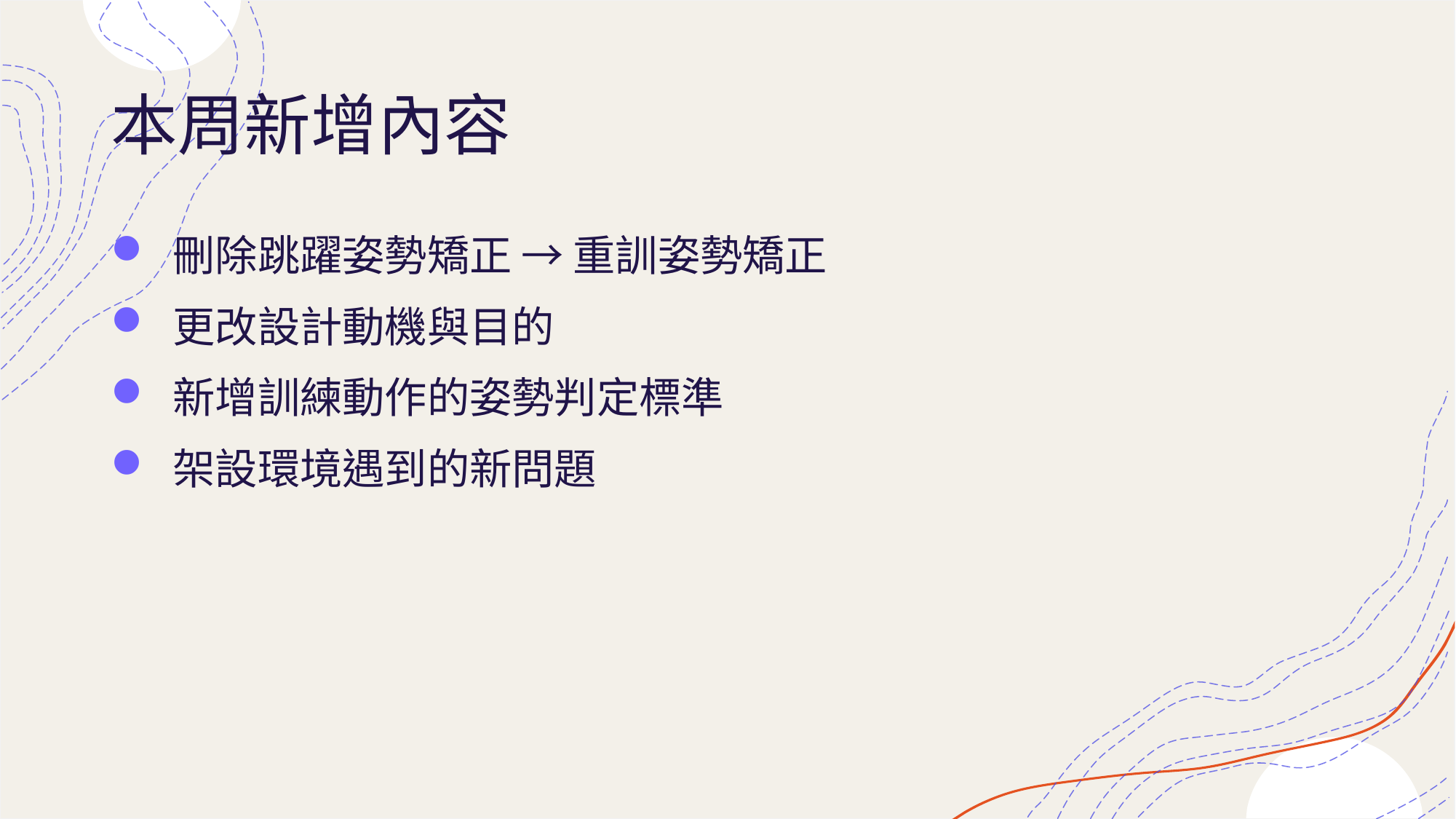

# 本周新增內容
 刪除跳躍姿勢矯正 → 重訓姿勢矯正
 更改設計動機與目的
 新增訓練動作的姿勢判定標準
 架設環境遇到的新問題